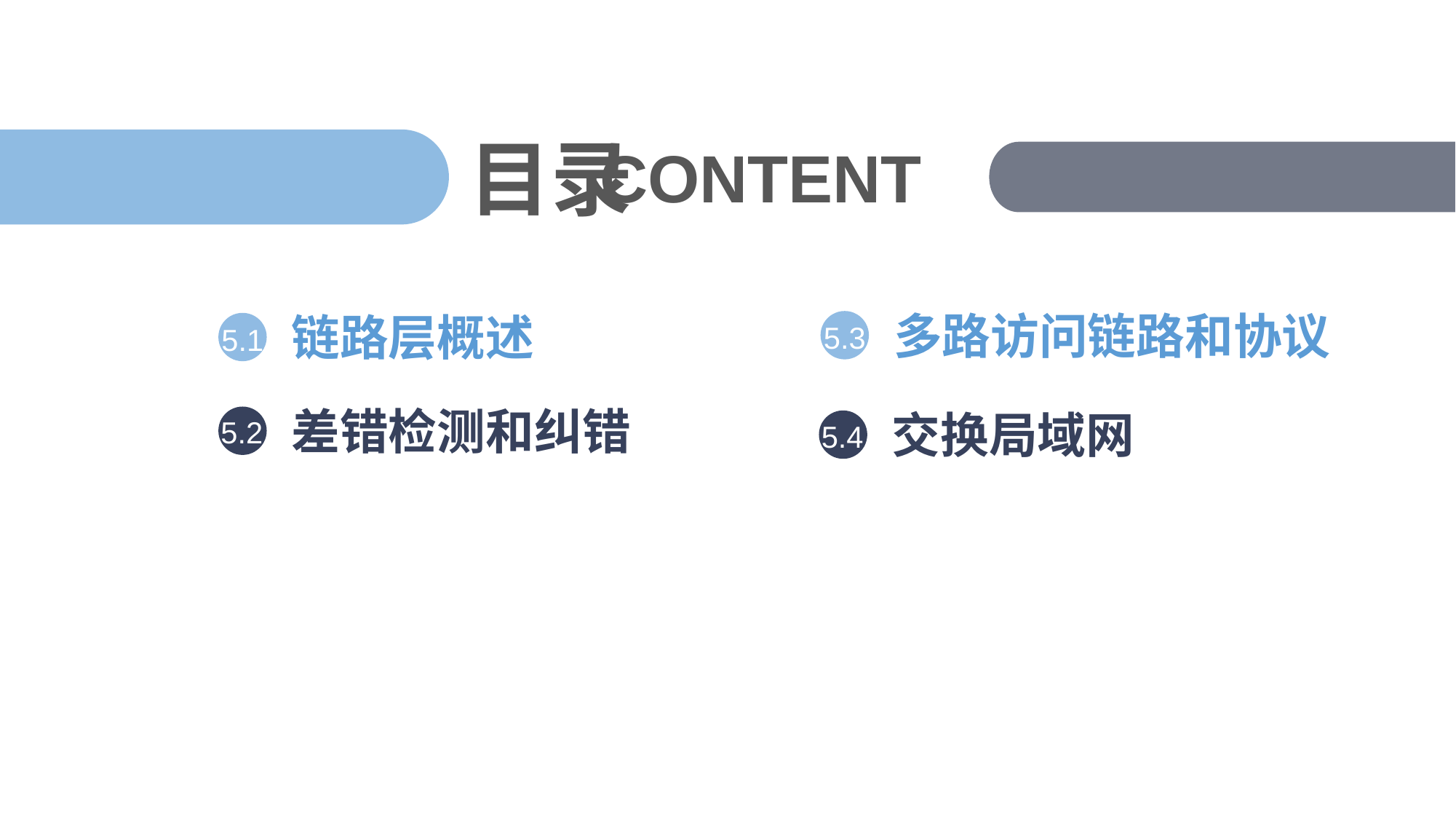

5.3
多路访问链路和协议

5.1
链路层概述

5.2
差错检测和纠错

5.4
交换局域网